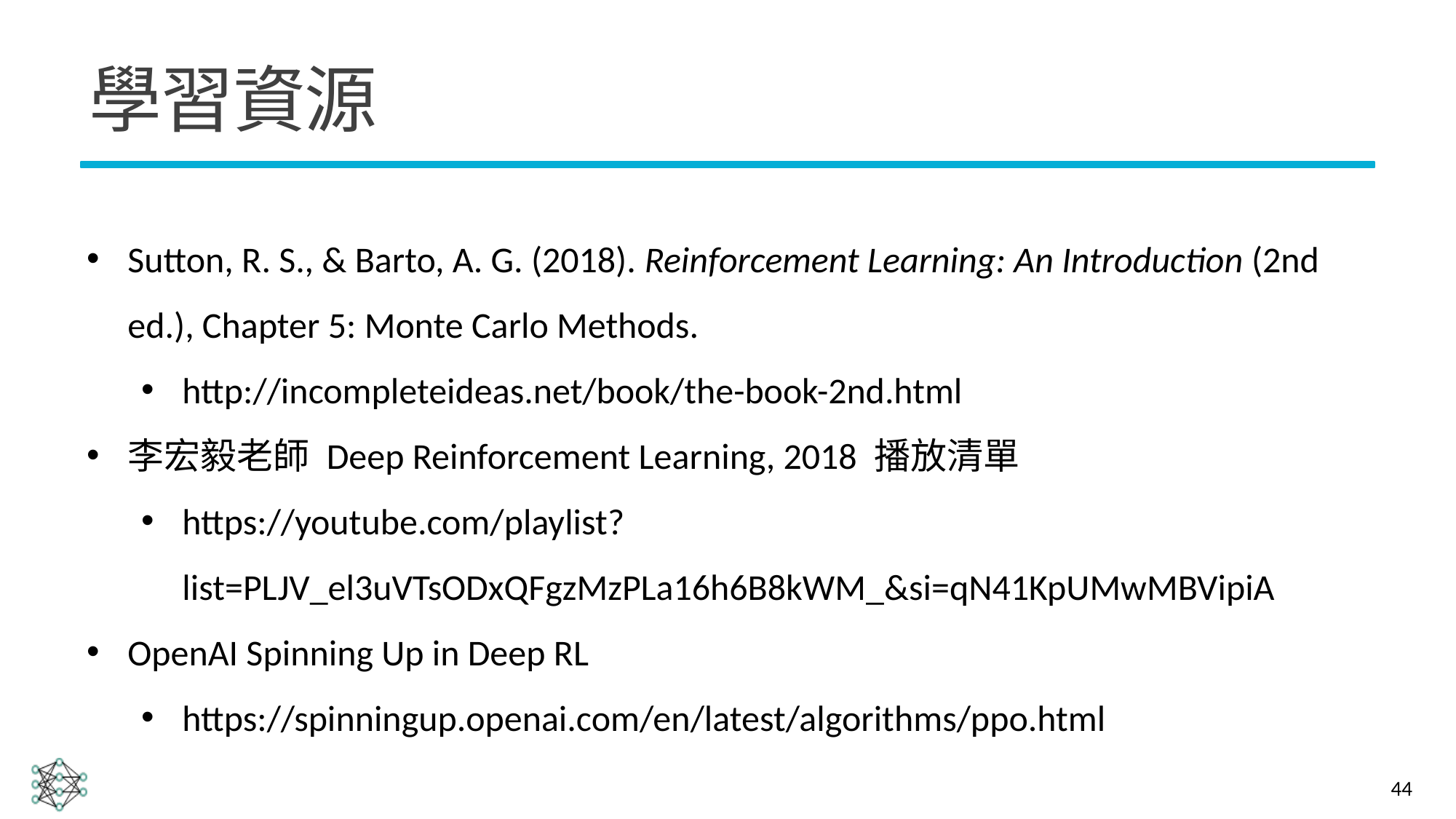

# 學習資源
Sutton, R. S., & Barto, A. G. (2018). Reinforcement Learning: An Introduction (2nd ed.), Chapter 5: Monte Carlo Methods.
http://incompleteideas.net/book/the-book-2nd.html
李宏毅老師 Deep Reinforcement Learning, 2018 播放清單
https://youtube.com/playlist?list=PLJV_el3uVTsODxQFgzMzPLa16h6B8kWM_&si=qN41KpUMwMBVipiA
OpenAI Spinning Up in Deep RL
https://spinningup.openai.com/en/latest/algorithms/ppo.html
44